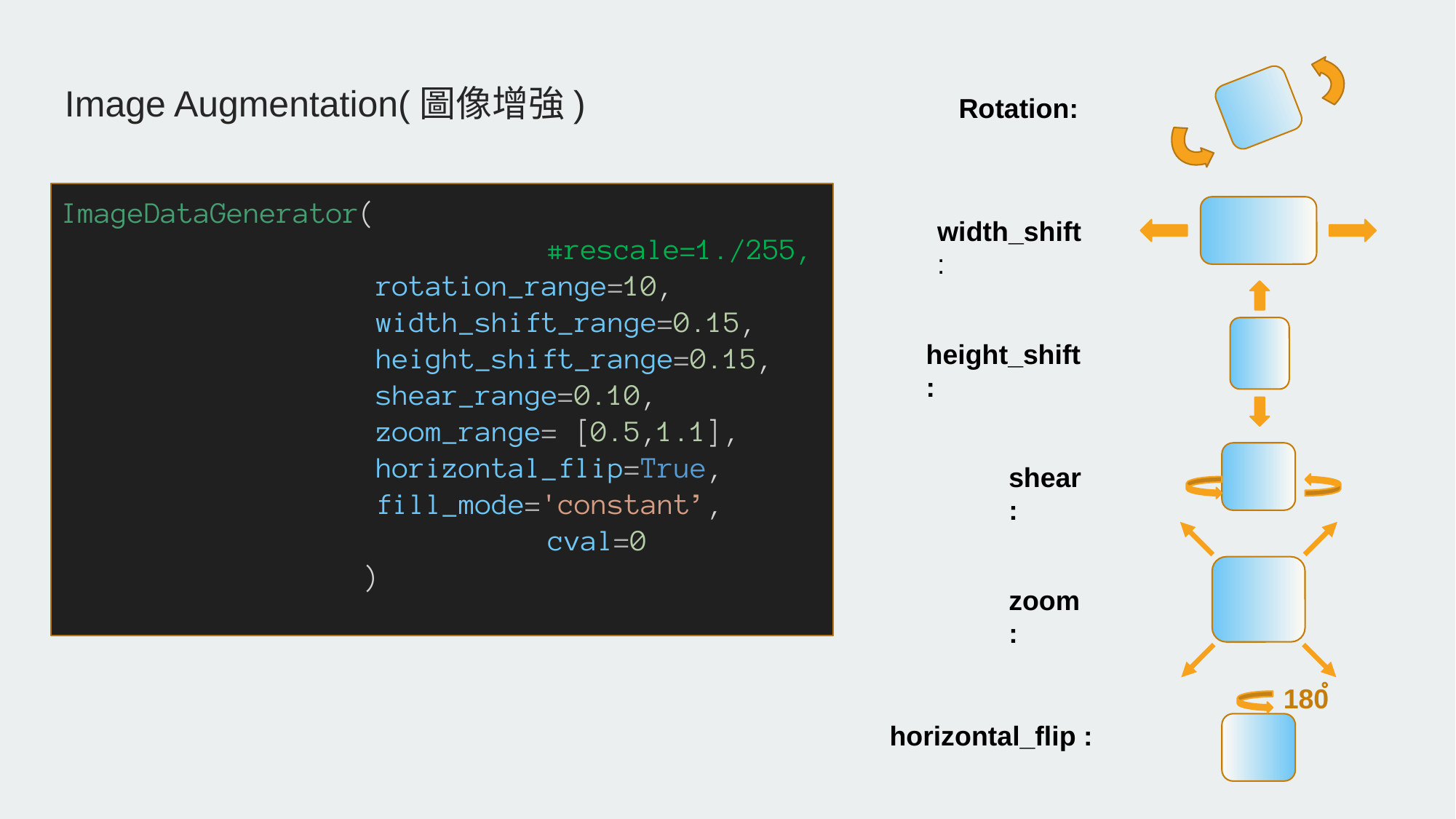

Image Augmentation(圖像增強)
Rotation:

ImageDataGenerator(
		      		   #rescale=1./255,
                   rotation_range=10,
                   width_shift_range=0.15,
                   height_shift_range=0.15,
                   shear_range=0.10,
                   zoom_range= [0.5,1.1],
                   horizontal_flip=True,
                   fill_mode='constant’,
		      		   cval=0
		     )

width_shift :

height_shift :

shear :

zoom :
180

horizontal_flip :